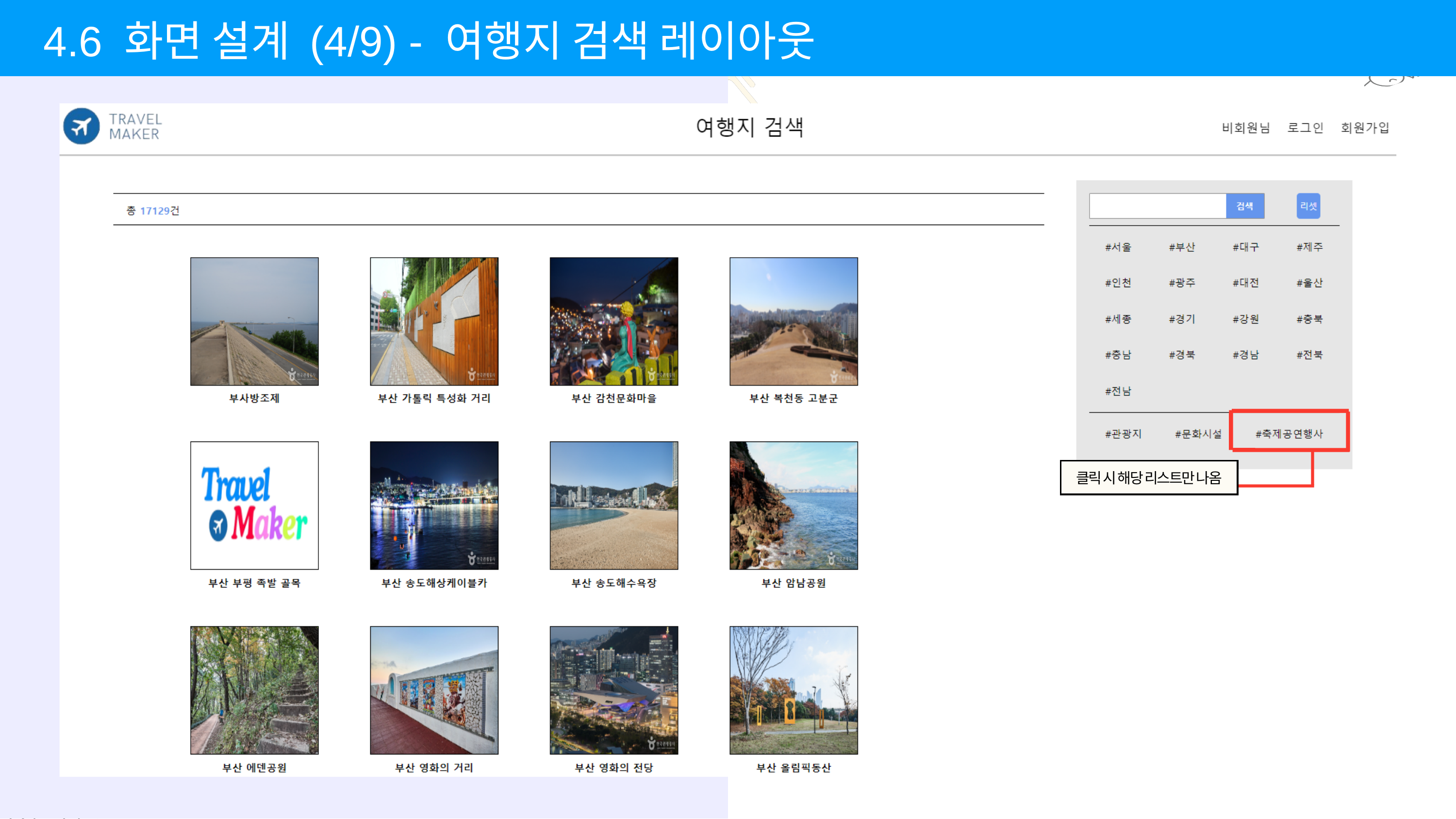

4.6 화면 설계 (4/9) - 여행지 검색 레이아웃

클릭 시 해당 리스트만 나옴